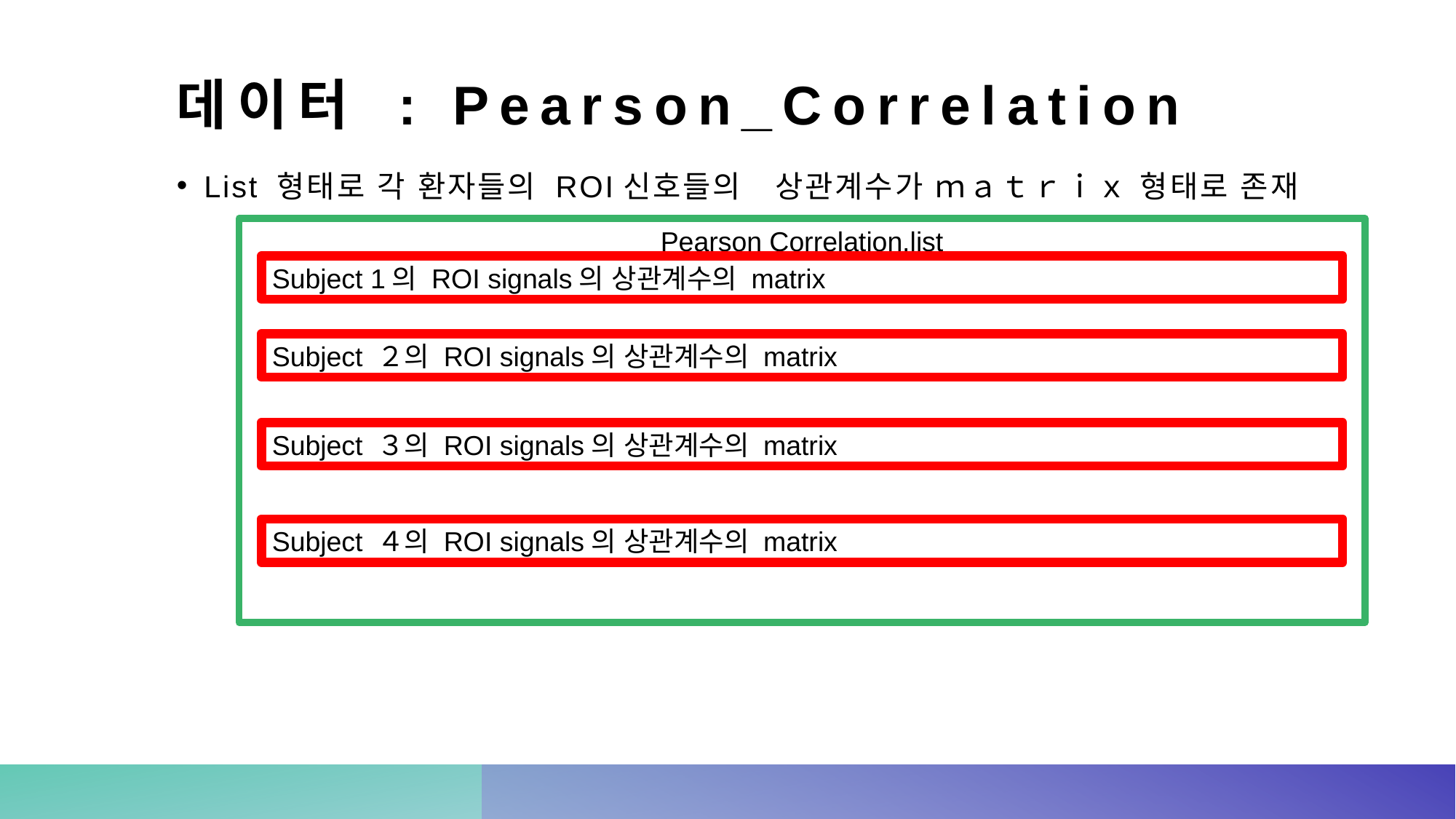

# 데이터 : Pearson_Correlation
List 형태로 각 환자들의 ROI신호들의　상관계수가 ｍａｔｒｉｘ 형태로 존재

Pearson Correlation.list

Subject 1의 ROI signals의 상관계수의 matrix
Subject ２의 ROI signals의 상관계수의 matrix
Subject ３의 ROI signals의 상관계수의 matrix
Subject ４의 ROI signals의 상관계수의 matrix